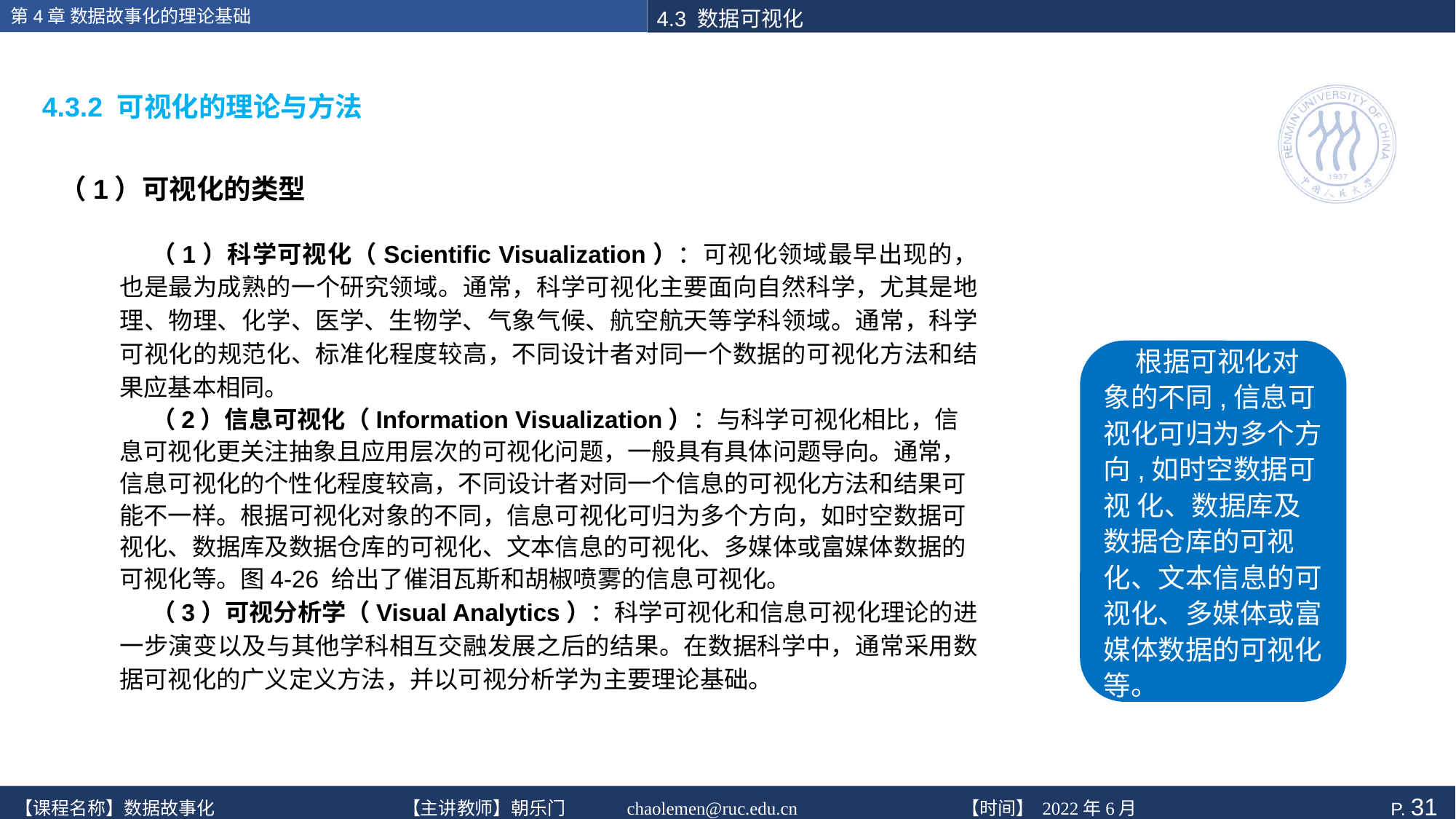

4.3.2 可视化的理论与方法
（1）可视化的类型
（1）科学可视化（Scientific Visualization）：可视化领域最早出现的，也是最为成熟的一个研究领域。通常，科学可视化主要面向自然科学，尤其是地理、物理、化学、医学、生物学、气象气候、航空航天等学科领域。通常，科学可视化的规范化、标准化程度较高，不同设计者对同一个数据的可视化方法和结果应基本相同。
（2）信息可视化（Information Visualization）：与科学可视化相比，信息可视化更关注抽象且应用层次的可视化问题，一般具有具体问题导向。通常，信息可视化的个性化程度较高，不同设计者对同一个信息的可视化方法和结果可能不一样。根据可视化对象的不同，信息可视化可归为多个方向，如时空数据可视化、数据库及数据仓库的可视化、文本信息的可视化、多媒体或富媒体数据的可视化等。图4-26 给出了催泪瓦斯和胡椒喷雾的信息可视化。
（3）可视分析学（Visual Analytics）：科学可视化和信息可视化理论的进一步演变以及与其他学科相互交融发展之后的结果。在数据科学中，通常采用数据可视化的广义定义方法，并以可视分析学为主要理论基础。
根据可视化对象的不同,信息可视化可归为多个方向,如时空数据可视 化、数据库及数据仓库的可视化、文本信息的可视化、多媒体或富媒体数据的可视化等。